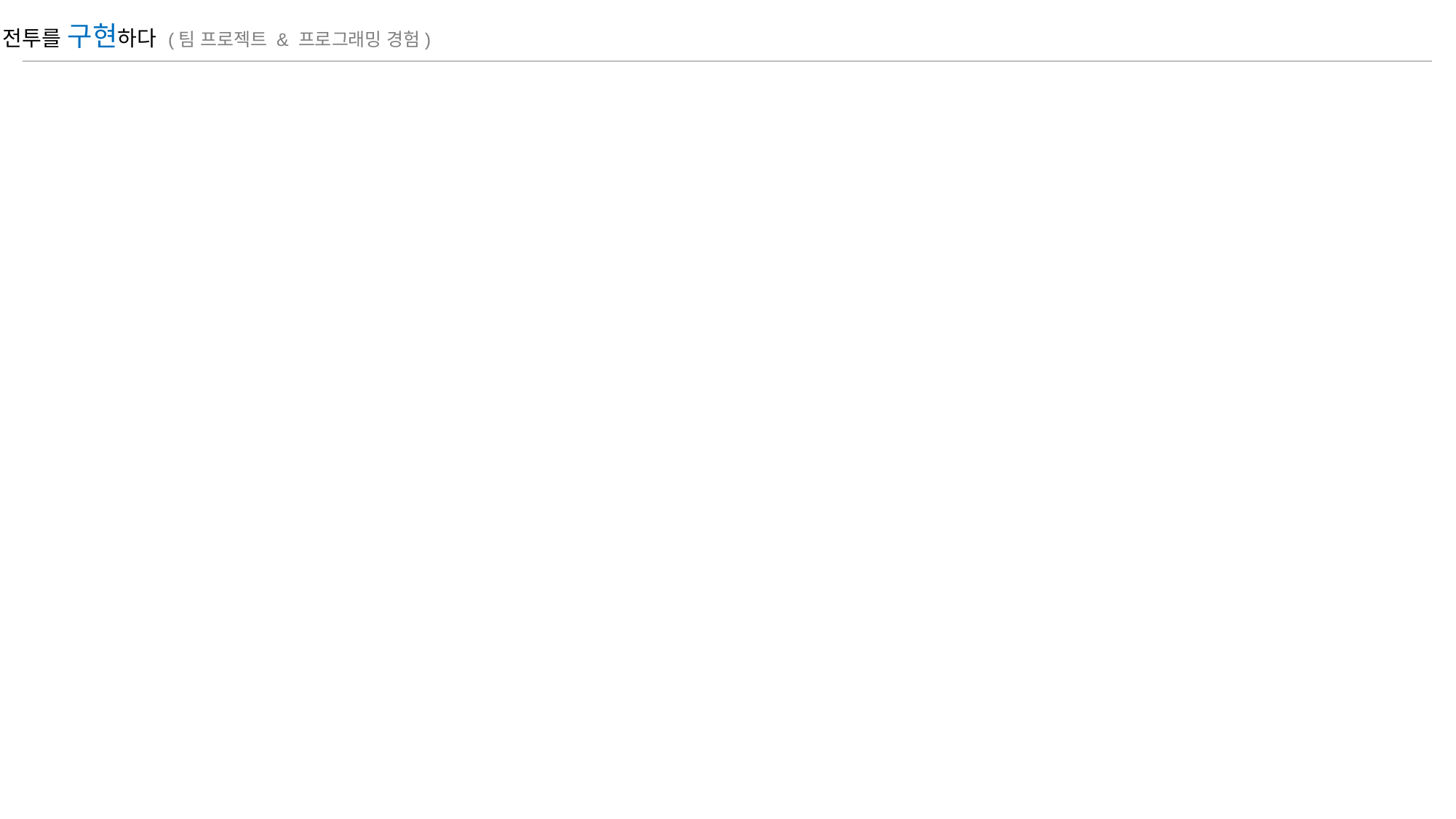

전투를 구현하다 (팀 프로젝트 & 프로그래밍 경험)